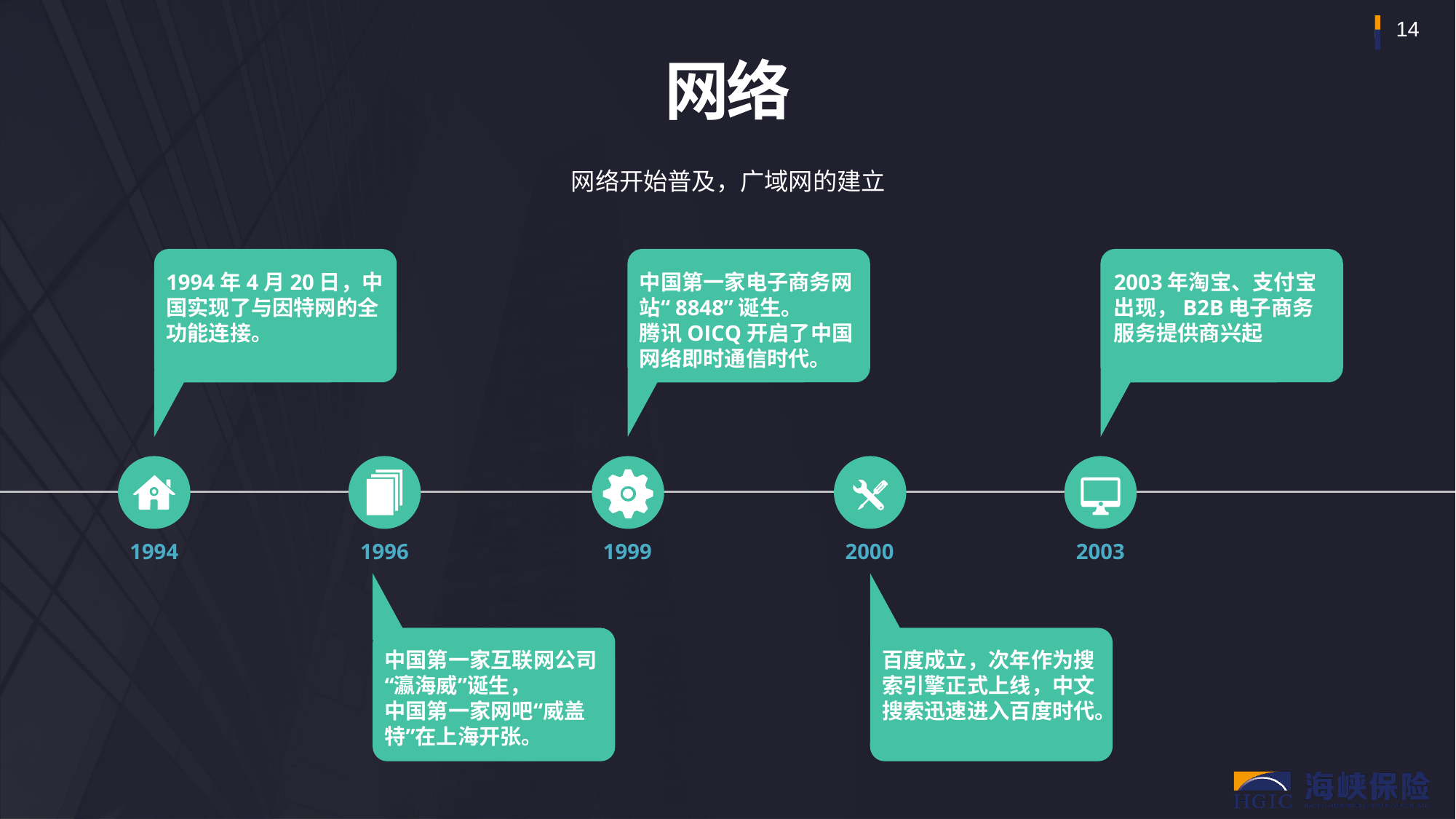

网络
网络开始普及，广域网的建立

1994年4月20日，中国实现了与因特网的全功能连接。

中国第一家电子商务网站“8848”诞生。
腾讯OICQ开启了中国网络即时通信时代。

2003年淘宝、支付宝出现，B2B电子商务服务提供商兴起

1994
1996
1999
2000
2003

中国第一家互联网公司“瀛海威”诞生，
中国第一家网吧“威盖特”在上海开张。

百度成立，次年作为搜索引擎正式上线，中文搜索迅速进入百度时代。